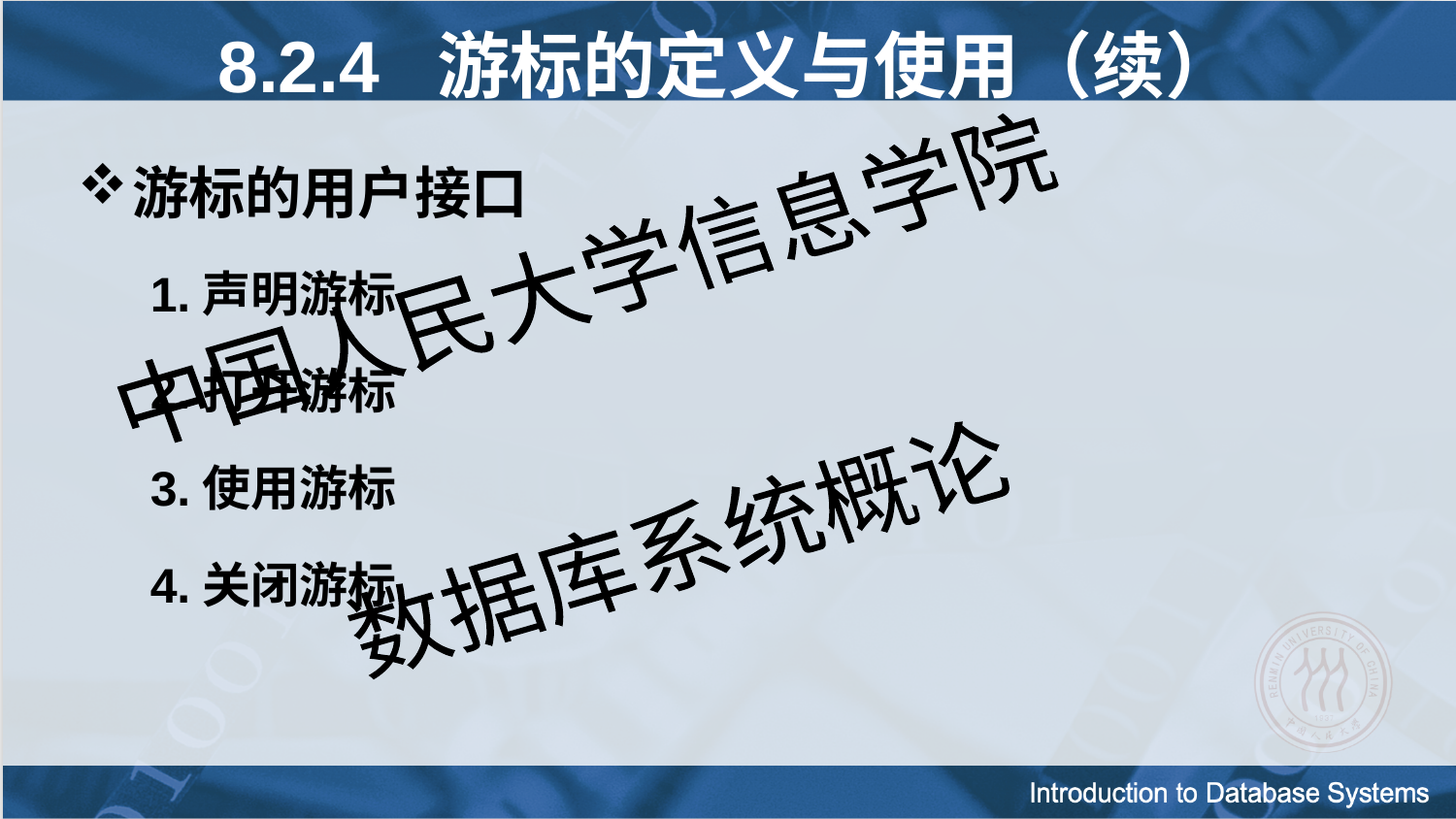

8.2.4  游标的定义与使用（续）
游标的用户接口
1.声明游标
2.打开游标
3.使用游标
4.关闭游标